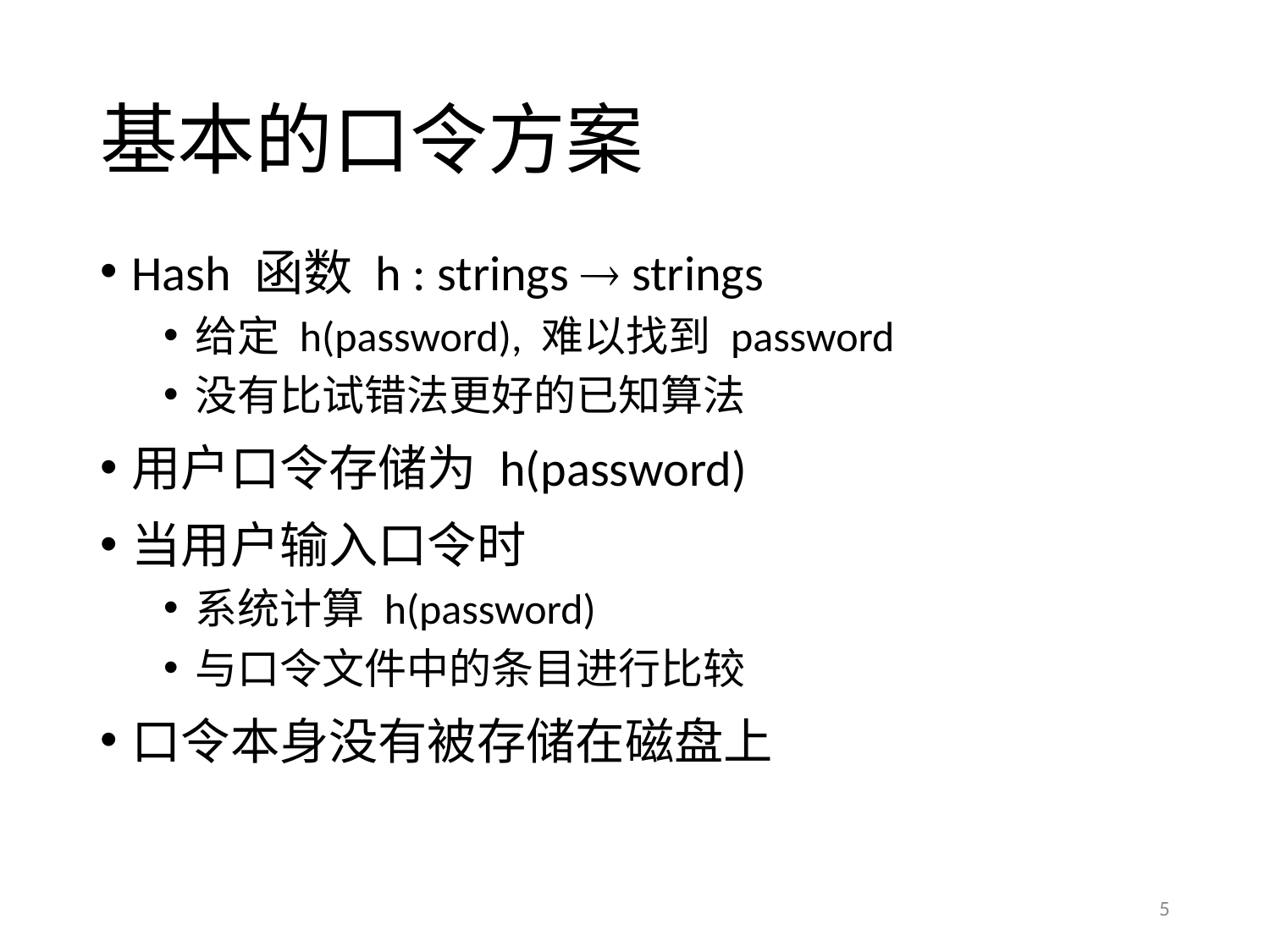

# 基本的口令方案
Hash 函数 h : strings → strings
给定 h(password), 难以找到 password
没有比试错法更好的已知算法
用户口令存储为 h(password)
当用户输入口令时
系统计算 h(password)
与口令文件中的条目进行比较
口令本身没有被存储在磁盘上
5